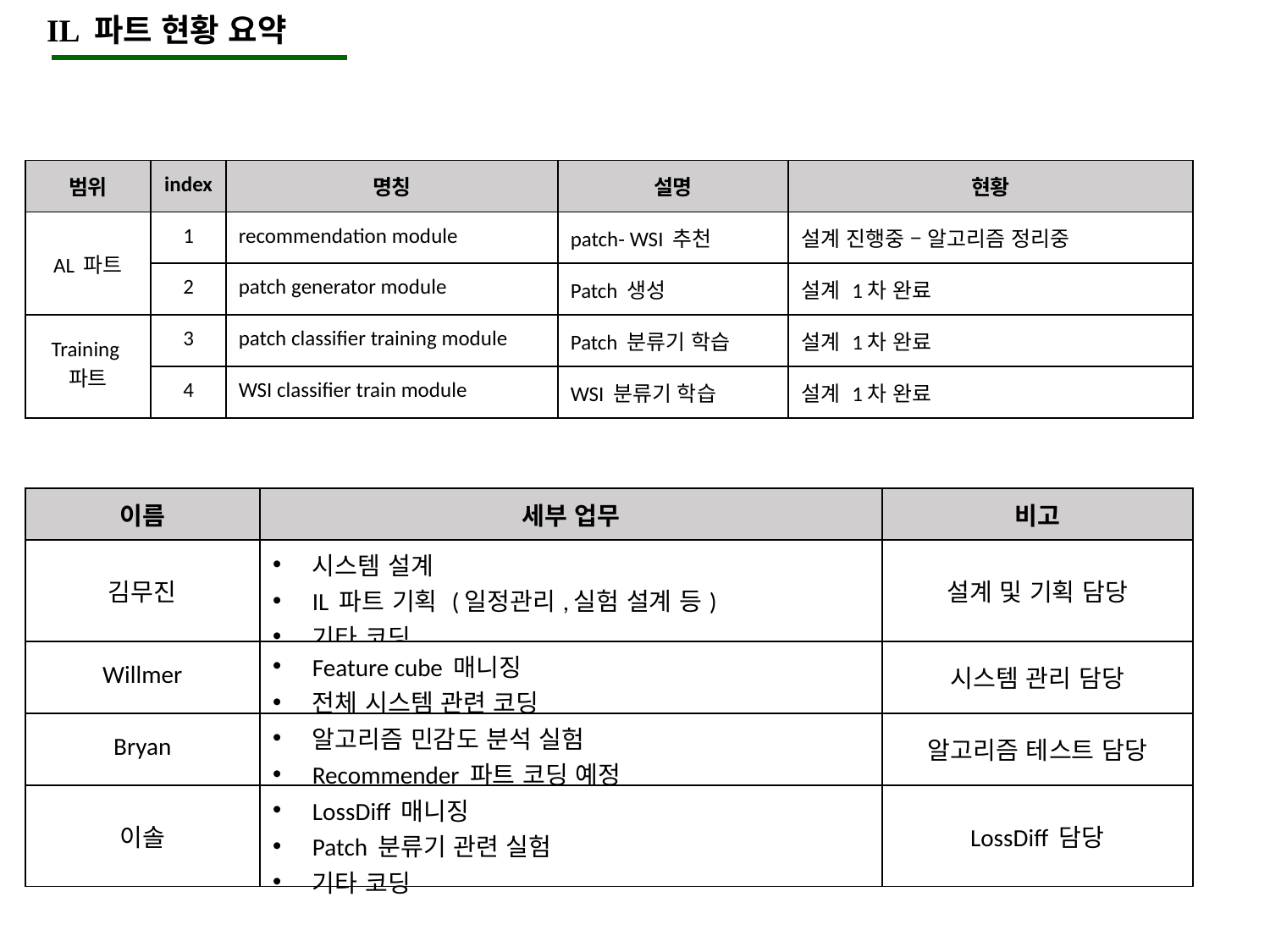

IL 파트 현황 요약
| 범위 | index | 명칭 | 설명 | 현황 |
| --- | --- | --- | --- | --- |
| AL 파트 | 1 | recommendation module | patch- WSI 추천 | 설계 진행중 – 알고리즘 정리중 |
|  | 2 | patch generator module | Patch 생성 | 설계 1차 완료 |
| Training 파트 | 3 | patch classifier training module | Patch 분류기 학습 | 설계 1차 완료 |
|  | 4 | WSI classifier train module | WSI 분류기 학습 | 설계 1차 완료 |
| 이름 | 세부 업무 | 비고 |
| --- | --- | --- |
| 김무진 | 시스템 설계 IL 파트 기획 (일정관리,실험 설계 등) 기타 코딩 | 설계 및 기획 담당 |
| Willmer | Feature cube 매니징 전체 시스템 관련 코딩 | 시스템 관리 담당 |
| Bryan | 알고리즘 민감도 분석 실험 Recommender 파트 코딩 예정 | 알고리즘 테스트 담당 |
| 이솔 | LossDiff 매니징 Patch 분류기 관련 실험 기타 코딩 | LossDiff 담당 |